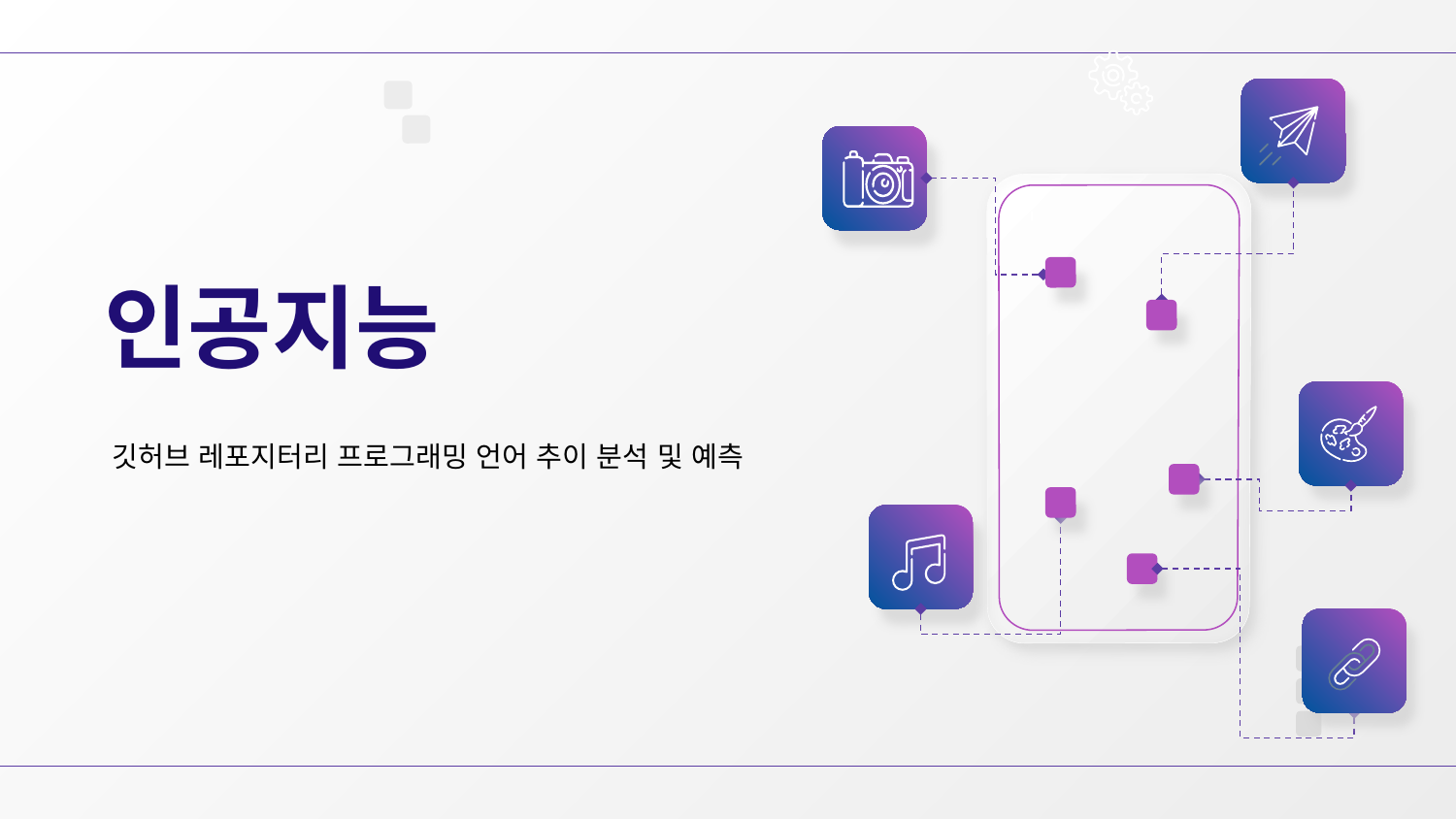

# 인공지능

깃허브 레포지터리 프로그래밍 언어 추이 분석 및 예측